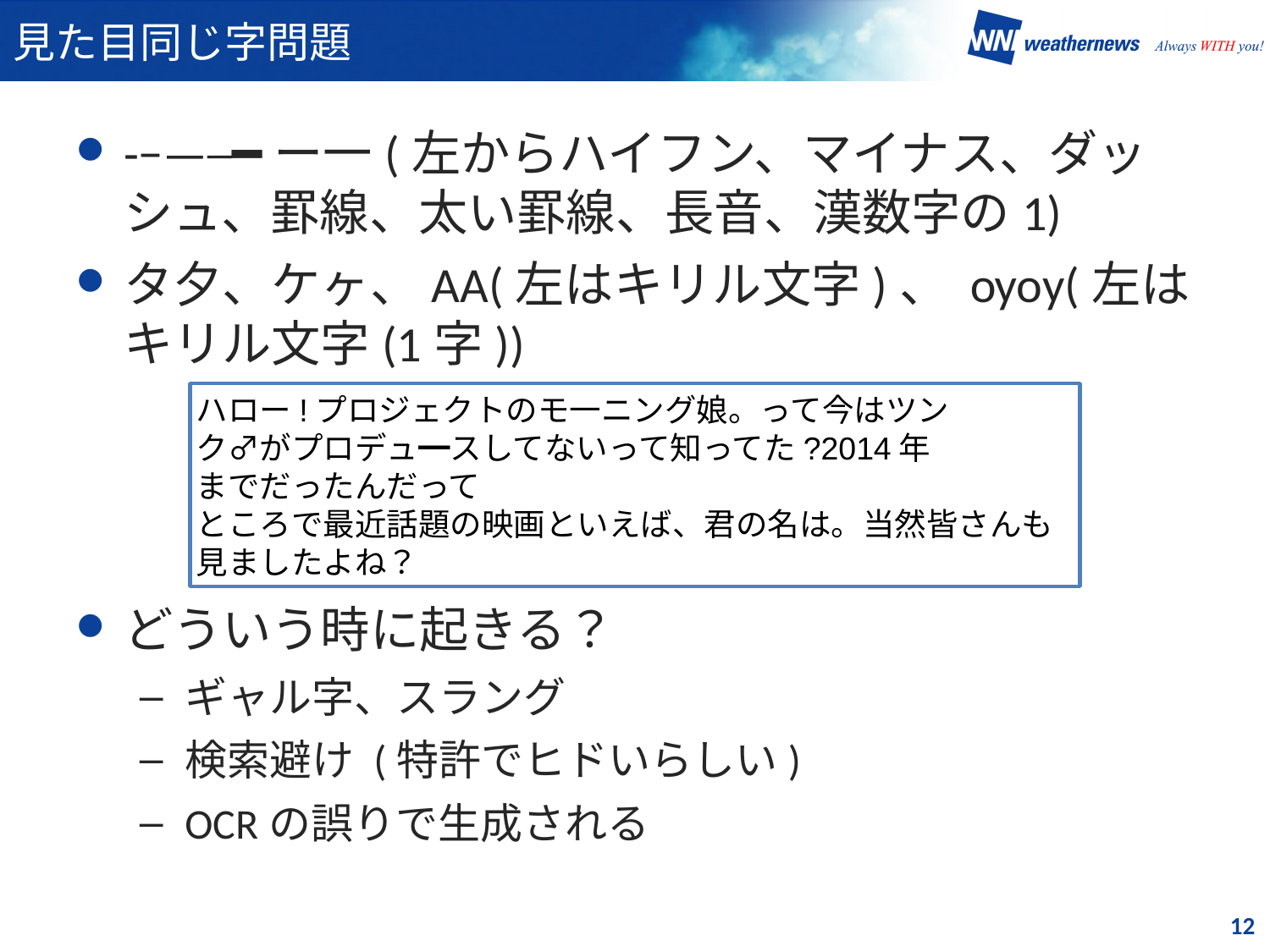

# 見た目同じ字問題
-−—─━ー一(左からハイフン、マイナス、ダッシュ、罫線、太い罫線、長音、漢数字の1)
タ夕、ケヶ、АA(左はキリル文字)、 ѹoy(左はキリル文字(1字))

どういう時に起きる？
ギャル字、スラング
検索避け (特許でヒドいらしい)
OCRの誤りで生成される

ハロー!プロジェクトのモ一ニング娘。って今はツン
ク♂がプロデュ━スしてないって知ってた?2014年
までだったんだって
ところで最近話題の映画といえば、君の名は。当然皆さんも見ましたよね？
12